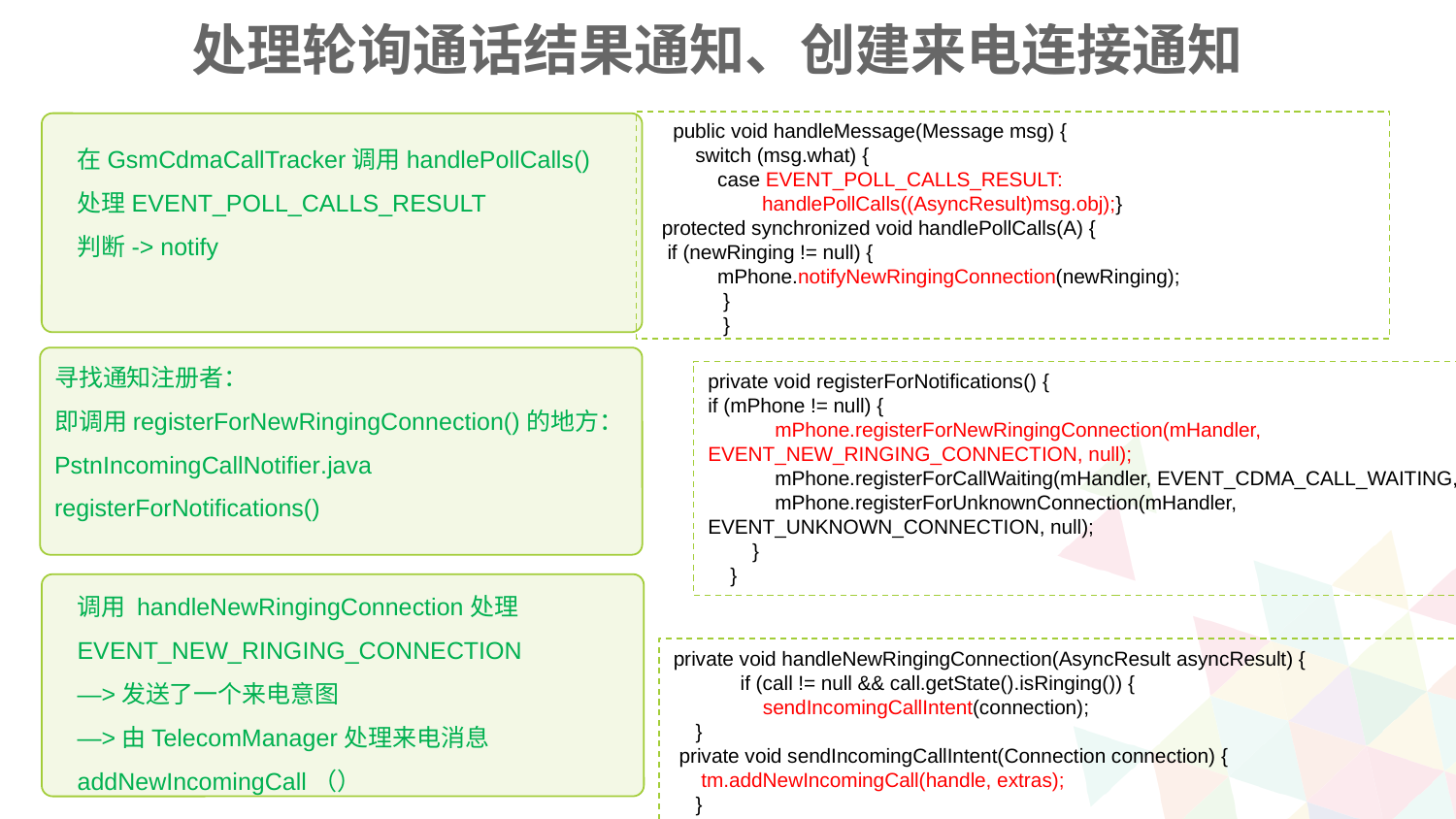

处理轮询通话结果通知、创建来电连接通知
    public void handleMessage(Message msg) {
        switch (msg.what) {
            case EVENT_POLL_CALLS_RESULT:
                    handlePollCalls((AsyncResult)msg.obj);}
  protected synchronized void handlePollCalls(A) {
   if (newRinging != null) {
            mPhone.notifyNewRingingConnection(newRinging);
}
}

在GsmCdmaCallTracker调用handlePollCalls()
处理EVENT_POLL_CALLS_RESULT
判断-> notify
寻找通知注册者：
即调用registerForNewRingingConnection()的地方：
PstnIncomingCallNotifier.java
registerForNotifications()

private void registerForNotifications() {
if (mPhone != null) {
            mPhone.registerForNewRingingConnection(mHandler, EVENT_NEW_RINGING_CONNECTION, null);
            mPhone.registerForCallWaiting(mHandler, EVENT_CDMA_CALL_WAITING, null);
            mPhone.registerForUnknownConnection(mHandler, EVENT_UNKNOWN_CONNECTION, null);
        }
    }
调用 handleNewRingingConnection处理EVENT_NEW_RINGING_CONNECTION
—>发送了一个来电意图
—>由TelecomManager处理来电消息
addNewIncomingCall（）

private void handleNewRingingConnection(AsyncResult asyncResult) {
            if (call != null && call.getState().isRinging()) {
                sendIncomingCallIntent(connection);
    }
 private void sendIncomingCallIntent(Connection connection) {
     tm.addNewIncomingCall(handle, extras);
    }